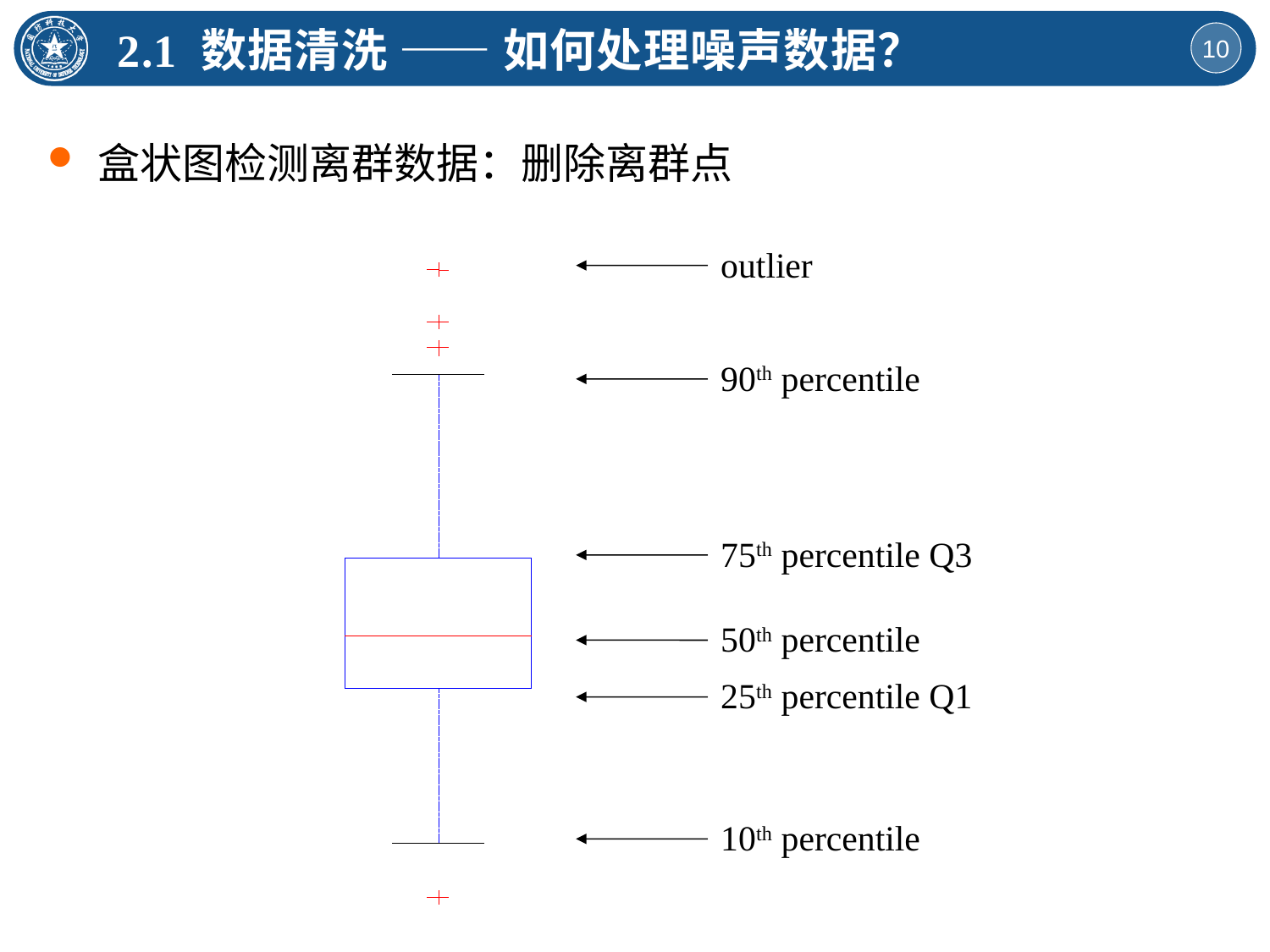

2.1 数据清洗 —— 如何处理噪声数据？
盒状图检测离群数据：删除离群点
outlier

90th percentile

75th percentile Q3

50th percentile

25th percentile Q1

10th percentile